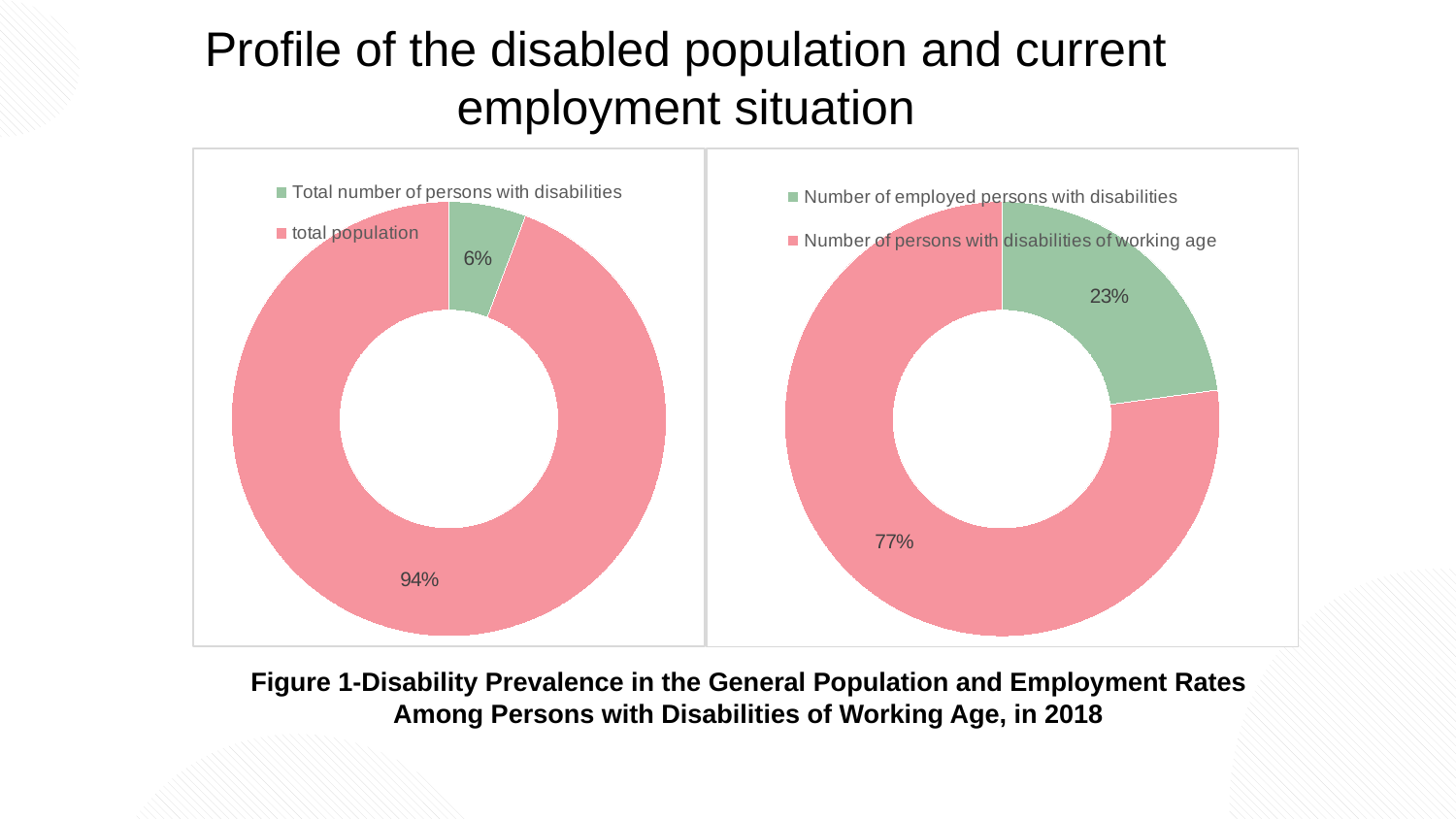

Profile of the disabled population and current employment situation

### Chart

| Category | 销售额 |
|---|---|
| Total number of persons with disabilities | 8500.0 |
| total population | 140000.0 |

### Chart

| Category | 销售额 |
|---|---|
| Number of employed persons with disabilities | 948.4 |
| Number of persons with disabilities of working age | 3200.0 |
Figure 1-Disability Prevalence in the General Population and Employment Rates Among Persons with Disabilities of Working Age, in 2018